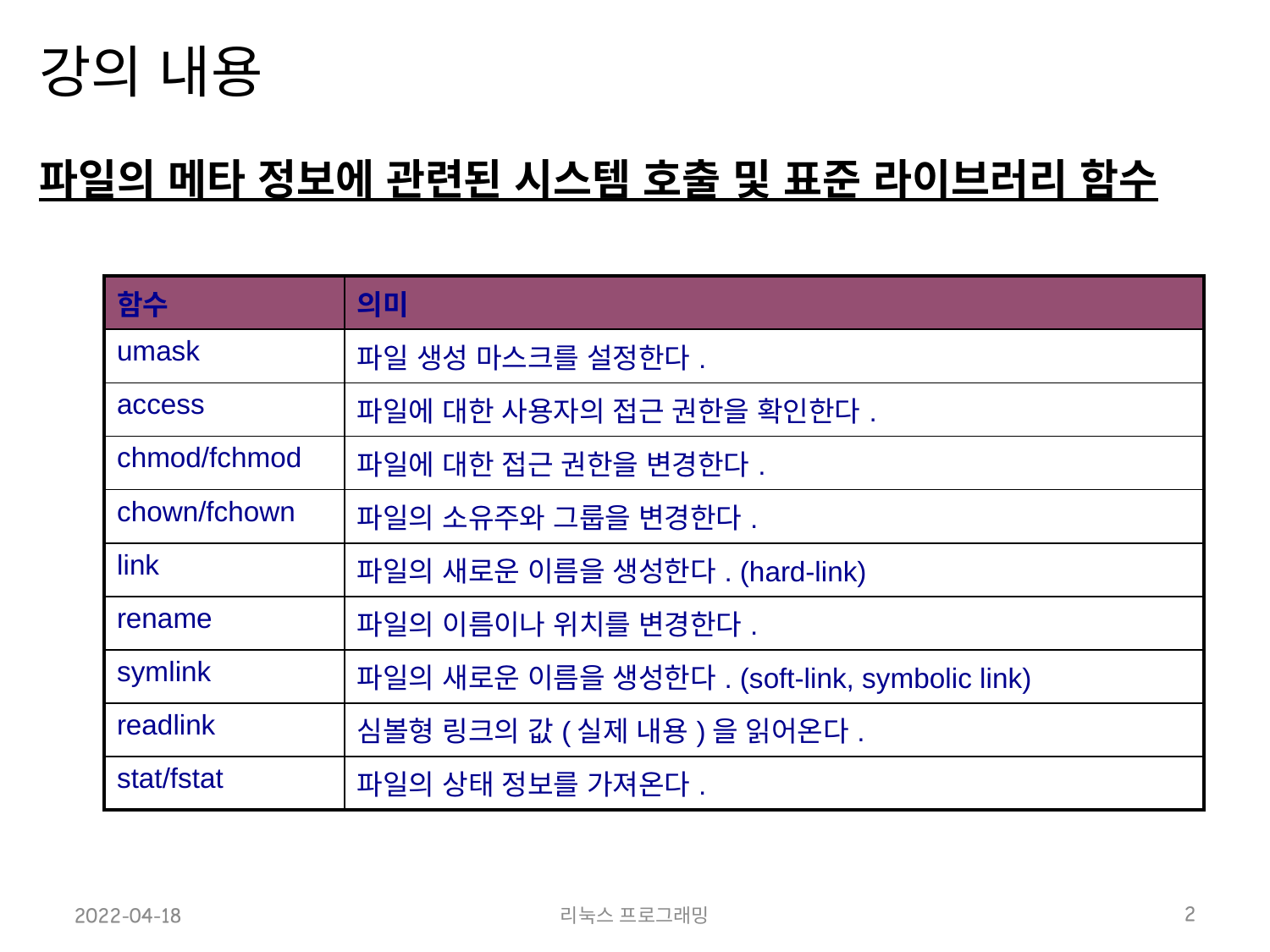

# 강의 내용
파일의 메타 정보에 관련된 시스템 호출 및 표준 라이브러리 함수
| 함수 | 의미 |
| --- | --- |
| umask | 파일 생성 마스크를 설정한다. |
| access | 파일에 대한 사용자의 접근 권한을 확인한다. |
| chmod/fchmod | 파일에 대한 접근 권한을 변경한다. |
| chown/fchown | 파일의 소유주와 그룹을 변경한다. |
| link | 파일의 새로운 이름을 생성한다. (hard-link) |
| rename | 파일의 이름이나 위치를 변경한다. |
| symlink | 파일의 새로운 이름을 생성한다. (soft-link, symbolic link) |
| readlink | 심볼형 링크의 값(실제 내용)을 읽어온다. |
| stat/fstat | 파일의 상태 정보를 가져온다. |
2022-04-18
리눅스 프로그래밍
2